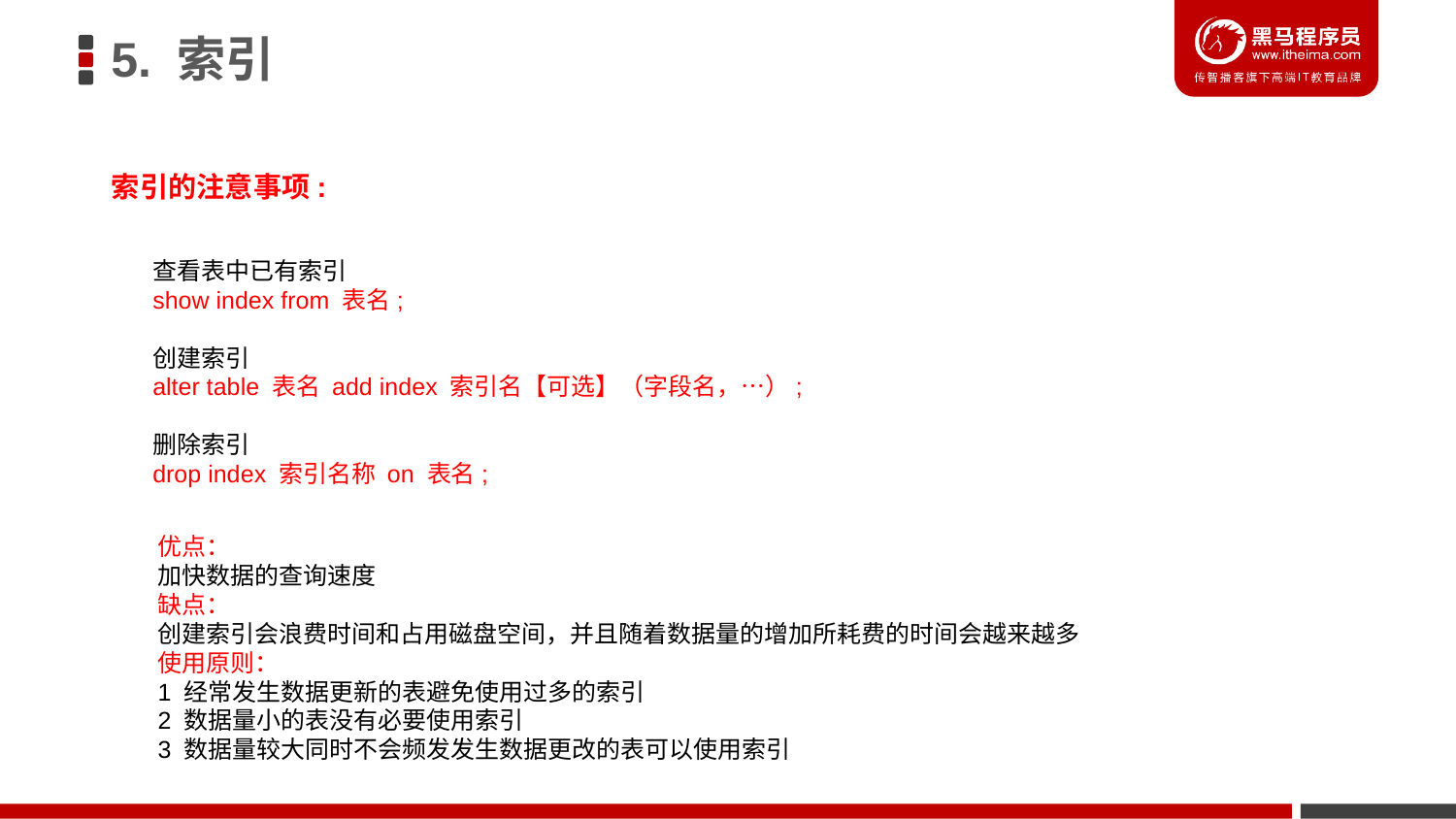

5. 索引
索引的注意事项:
查看表中已有索引
show index from 表名;

创建索引
alter table 表名 add index 索引名【可选】（字段名，…）;

删除索引
drop index 索引名称 on 表名;
优点：
加快数据的查询速度
缺点：
创建索引会浪费时间和占用磁盘空间，并且随着数据量的增加所耗费的时间会越来越多
使用原则：
1 经常发生数据更新的表避免使用过多的索引
2 数据量小的表没有必要使用索引
3 数据量较大同时不会频发发生数据更改的表可以使用索引